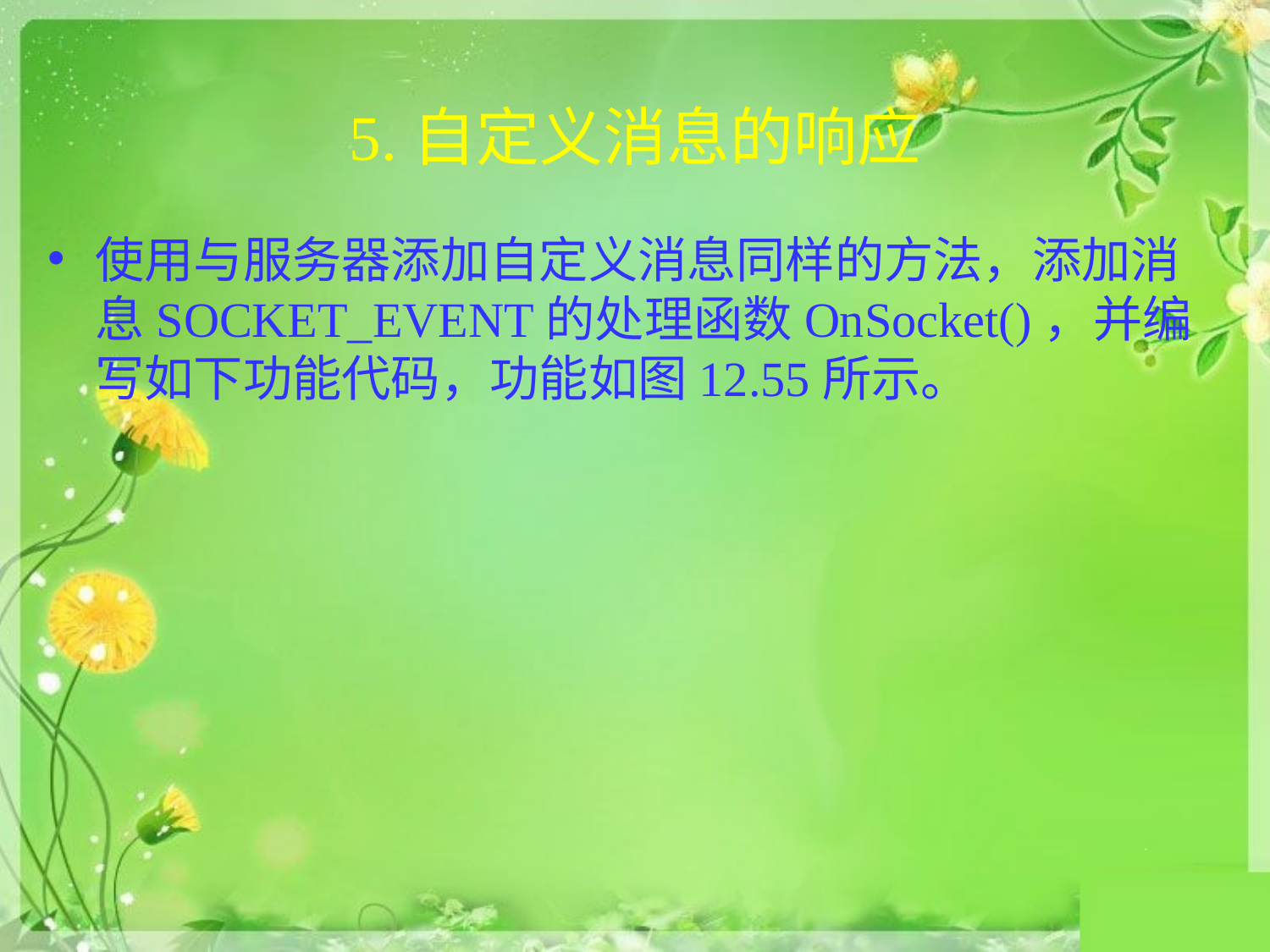

# 5.自定义消息的响应
使用与服务器添加自定义消息同样的方法，添加消息SOCKET_EVENT的处理函数OnSocket()，并编写如下功能代码，功能如图12.55所示。